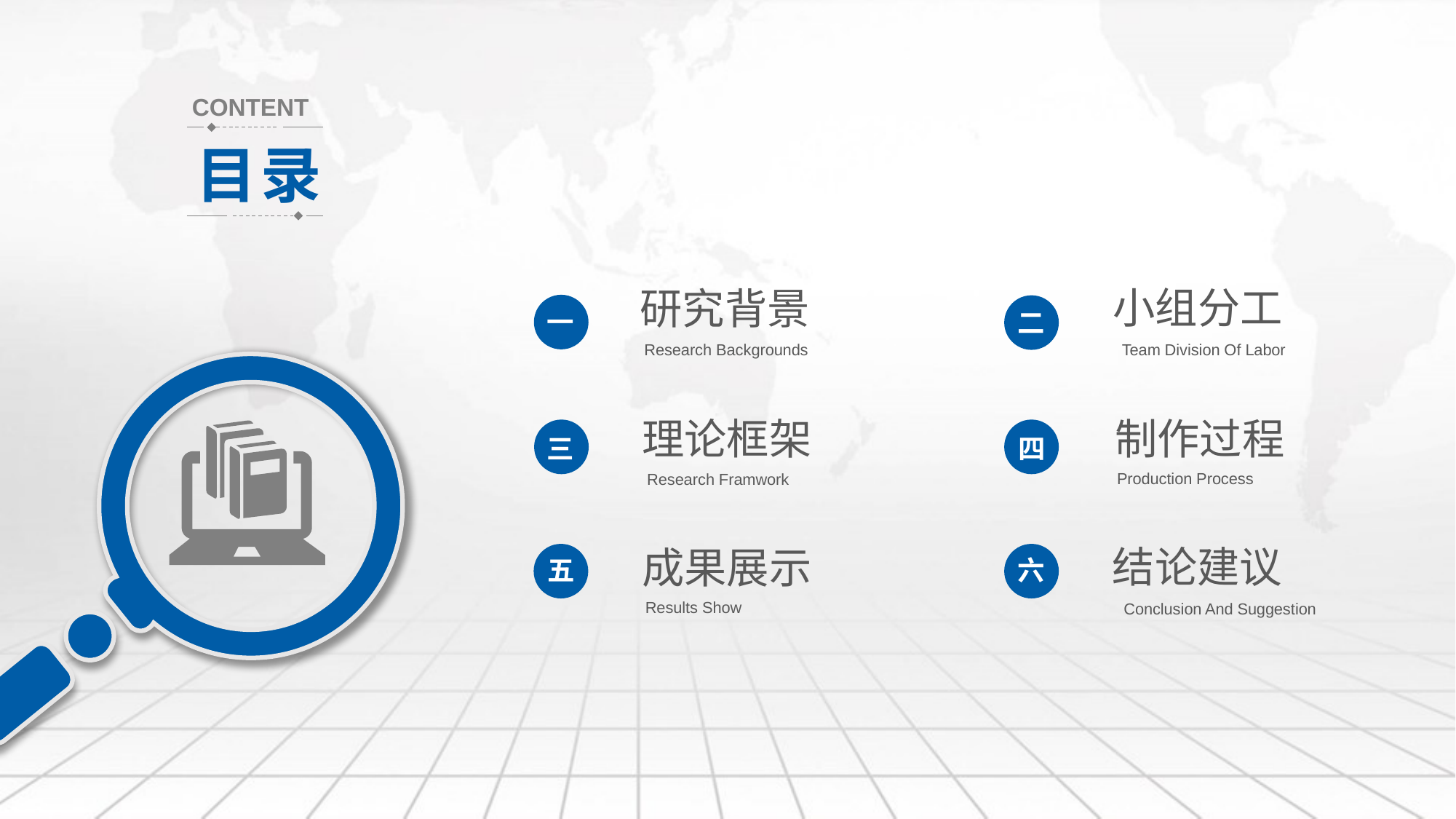

CONTENT
目录
小组分工
Team Division Of Labor

研究背景
Research Backgrounds

一

二

理论框架
Research Framwork
制作过程
Production Process

三

四
结论建议
Conclusion And Suggestion
成果展示
Results Show

五

六